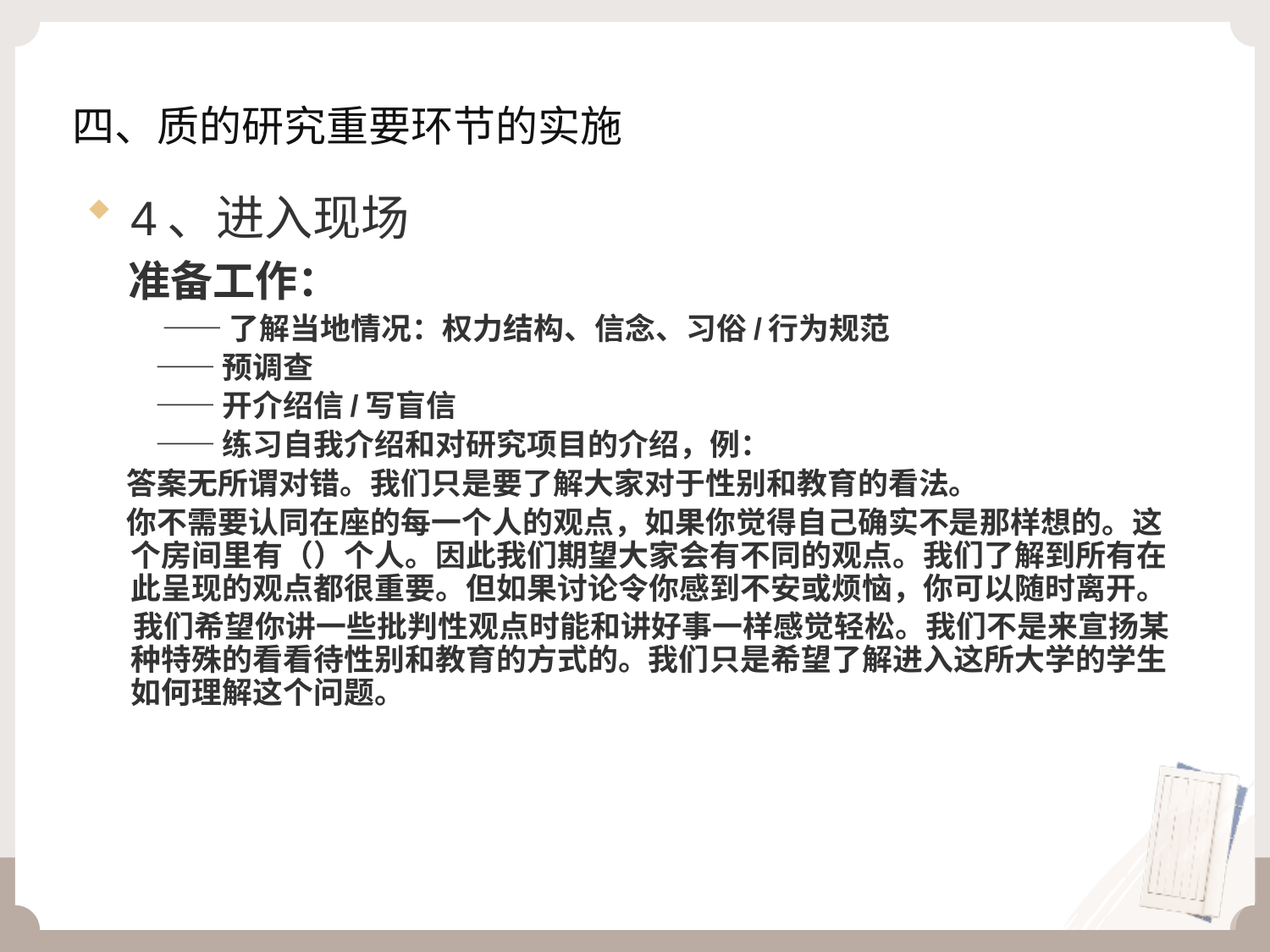

# 四、质的研究重要环节的实施
4、进入现场
   准备工作：
           ——了解当地情况：权力结构、信念、习俗/行为规范
          ——预调查
          ——开介绍信/写盲信
          ——练习自我介绍和对研究项目的介绍，例：
     答案无所谓对错。我们只是要了解大家对于性别和教育的看法。
     你不需要认同在座的每一个人的观点，如果你觉得自己确实不是那样想的。这个房间里有（）个人。因此我们期望大家会有不同的观点。我们了解到所有在此呈现的观点都很重要。但如果讨论令你感到不安或烦恼，你可以随时离开。
      我们希望你讲一些批判性观点时能和讲好事一样感觉轻松。我们不是来宣扬某种特殊的看看待性别和教育的方式的。我们只是希望了解进入这所大学的学生如何理解这个问题。